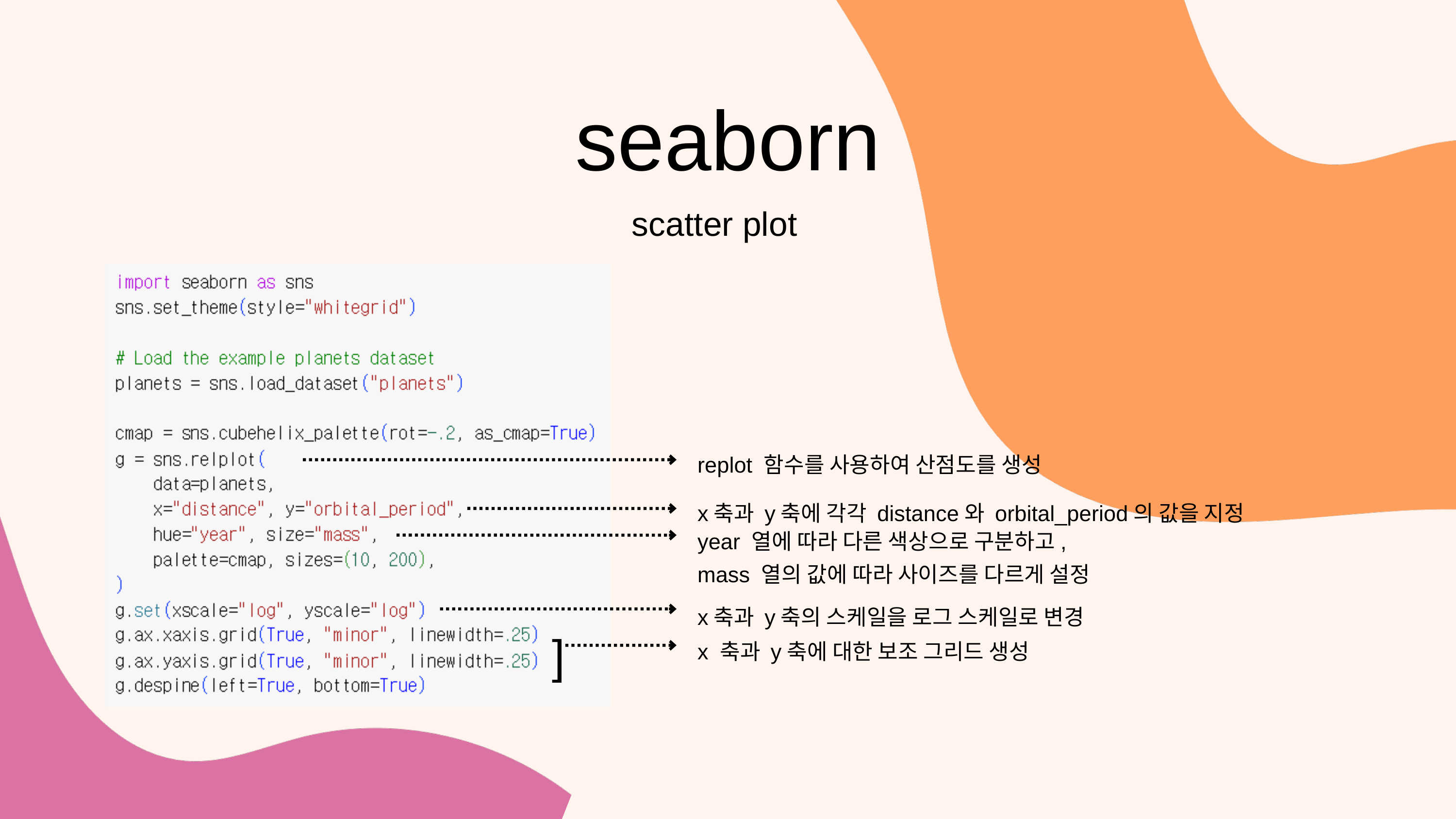

seaborn
scatter plot

replot 함수를 사용하여 산점도를 생성

x축과 y축에 각각 distance와 orbital_period의 값을 지정

year 열에 따라 다른 색상으로 구분하고,
mass 열의 값에 따라 사이즈를 다르게 설정

x축과 y축의 스케일을 로그 스케일로 변경
]

x 축과 y축에 대한 보조 그리드 생성